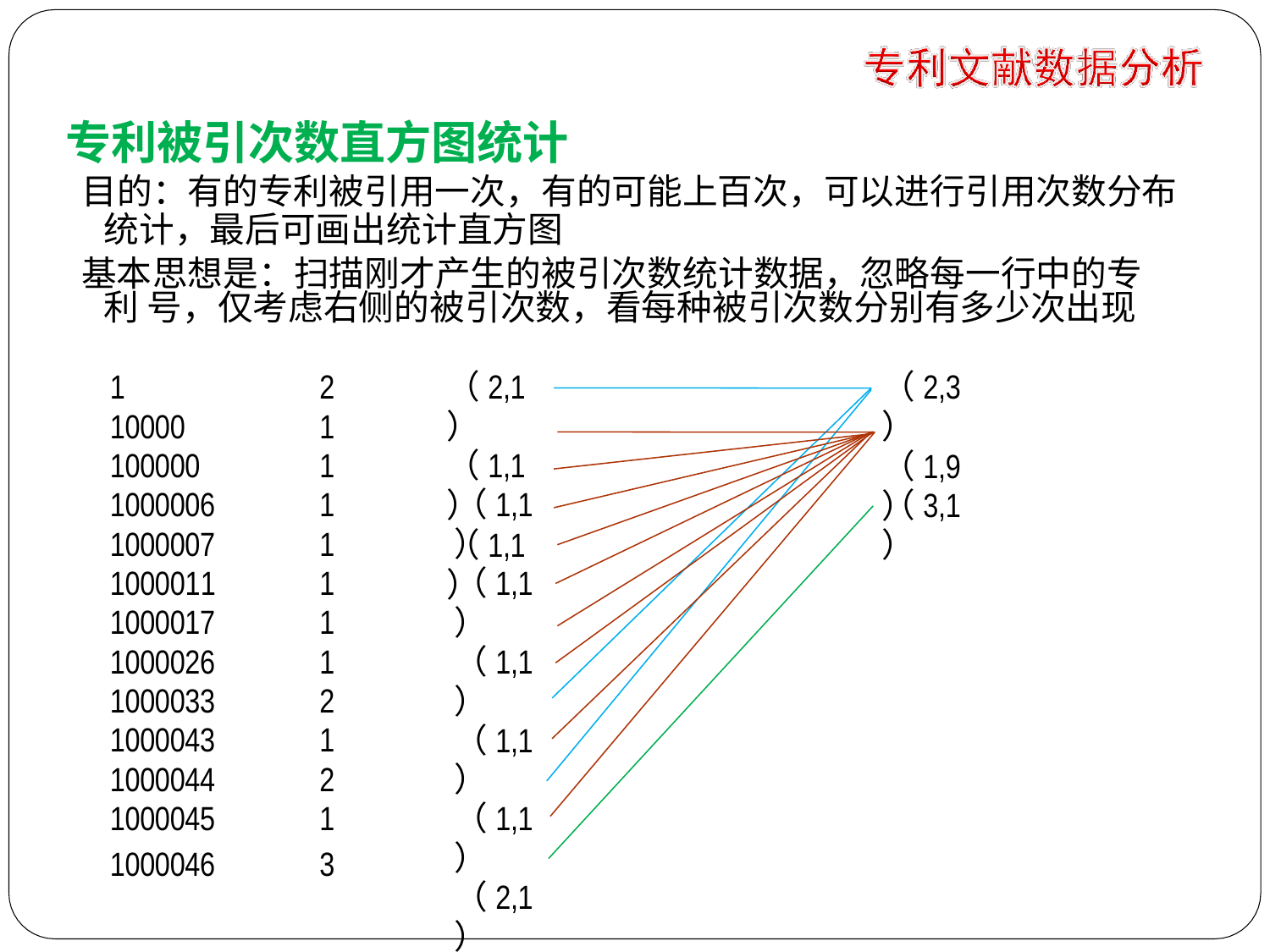

# 专利被引次数直方图统计
目的：有的专利被引用一次，有的可能上百次，可以进行引用次数分布
统计，最后可画出统计直方图
基本思想是：扫描刚才产生的被引次数统计数据，忽略每一行中的专利 号，仅考虑右侧的被引次数，看每种被引次数分别有多少次出现
1
10000
100000
1000006
1000007
1000011
1000017
1000026
1000033
1000043
1000044
1000045
1000046
2
1
1
1
1
1
1
1
2
1
2
1
3
（2,1）
（1,1）
（1,1）
（2,3）
（1,9）

（1,1）
（1,1）
（1,1）
（1,1）
（1,1）
（2,1）
（1,1）
（2,1）
（1,1）
（3,1）
（3,1）